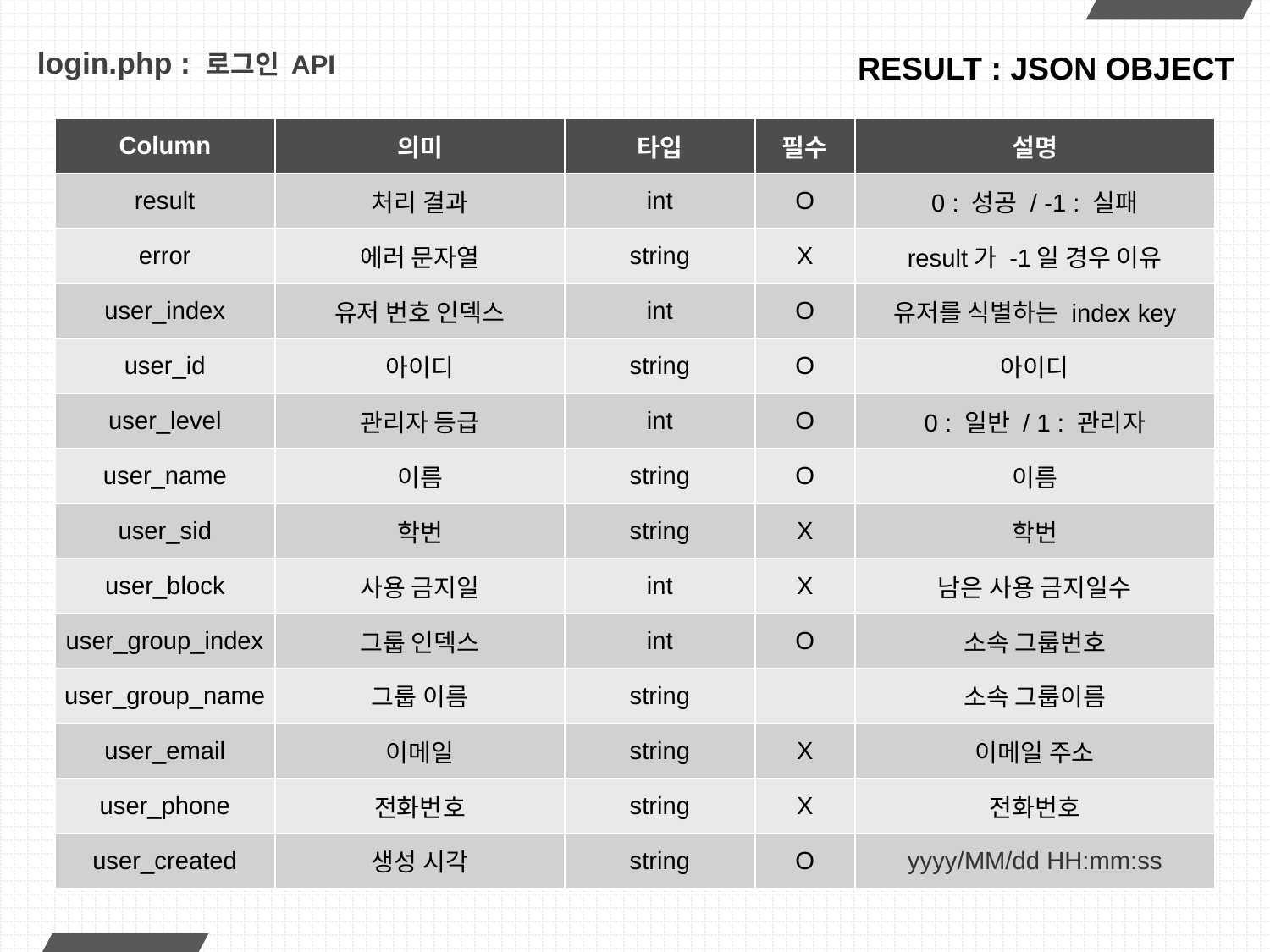

# login.php : 로그인 API
RESULT : JSON OBJECT
| Column | 의미 | 타입 | 필수 | 설명 |
| --- | --- | --- | --- | --- |
| result | 처리 결과 | int | O | 0 : 성공 / -1 : 실패 |
| error | 에러 문자열 | string | X | result가 -1일 경우 이유 |
| user\_index | 유저 번호 인덱스 | int | O | 유저를 식별하는 index key |
| user\_id | 아이디 | string | O | 아이디 |
| user\_level | 관리자 등급 | int | O | 0 : 일반 / 1 : 관리자 |
| user\_name | 이름 | string | O | 이름 |
| user\_sid | 학번 | string | X | 학번 |
| user\_block | 사용 금지일 | int | X | 남은 사용 금지일수 |
| user\_group\_index | 그룹 인덱스 | int | O | 소속 그룹번호 |
| user\_group\_name | 그룹 이름 | string |  | 소속 그룹이름 |
| user\_email | 이메일 | string | X | 이메일 주소 |
| user\_phone | 전화번호 | string | X | 전화번호 |
| user\_created | 생성 시각 | string | O | yyyy/MM/dd HH:mm:ss |